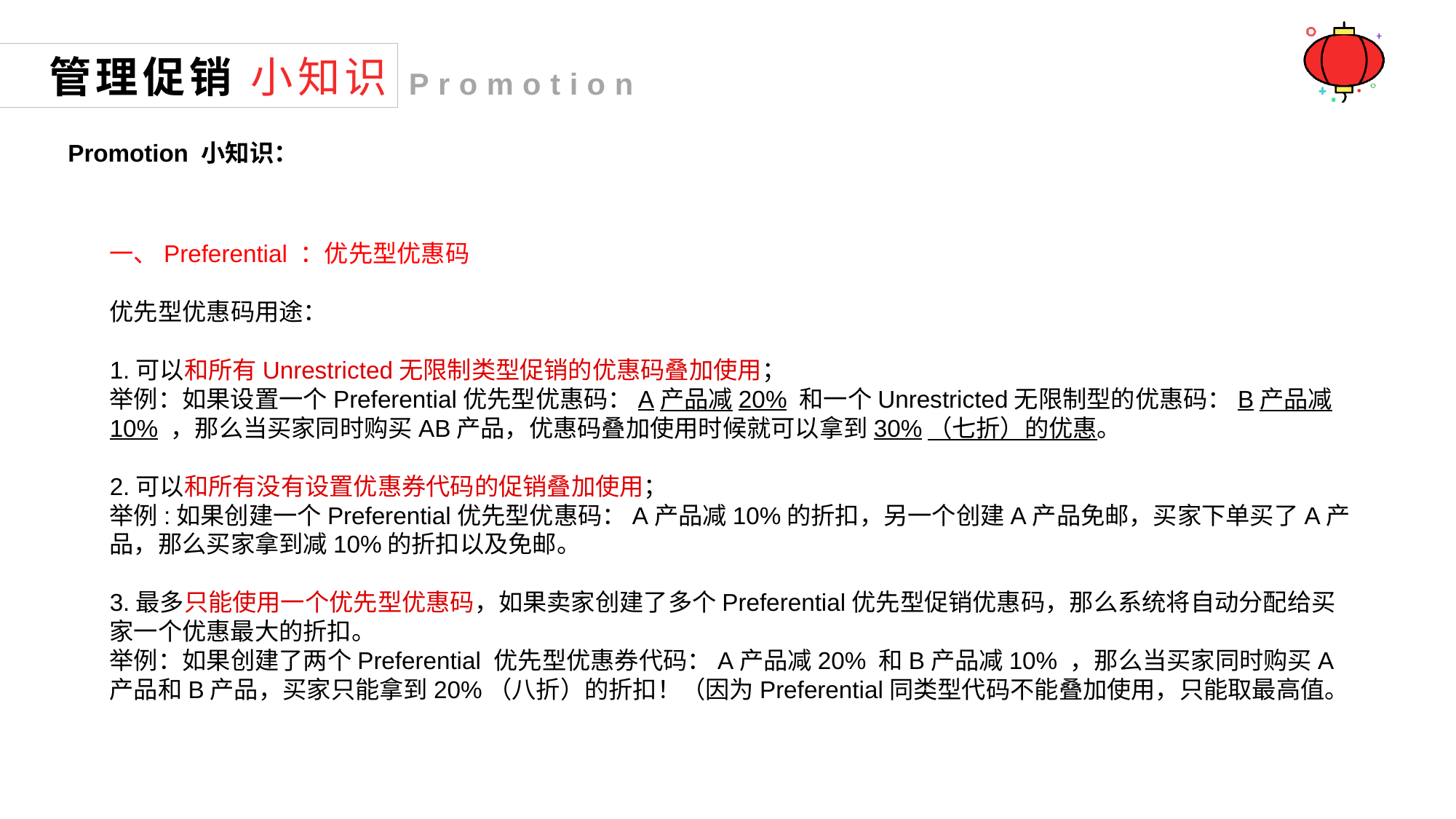

管理促销 小知识
Promotion
Promotion 小知识：
一、Preferential ：优先型优惠码

优先型优惠码用途：

1.可以和所有Unrestricted无限制类型促销的优惠码叠加使用；
举例：如果设置一个Preferential优先型优惠码：A产品减20% 和一个Unrestricted无限制型的优惠码：B产品减10% ，那么当买家同时购买AB产品，优惠码叠加使用时候就可以拿到30%（七折）的优惠。

2.可以和所有没有设置优惠券代码的促销叠加使用；
举例:如果创建一个Preferential优先型优惠码：A产品减10%的折扣，另一个创建A产品免邮，买家下单买了A产品，那么买家拿到减10%的折扣以及免邮。

3.最多只能使用一个优先型优惠码，如果卖家创建了多个Preferential优先型促销优惠码，那么系统将自动分配给买家一个优惠最大的折扣。
举例：如果创建了两个Preferential 优先型优惠券代码：A产品减20% 和B产品减10% ，那么当买家同时购买A产品和B产品，买家只能拿到20%（八折）的折扣！（因为Preferential同类型代码不能叠加使用，只能取最高值。